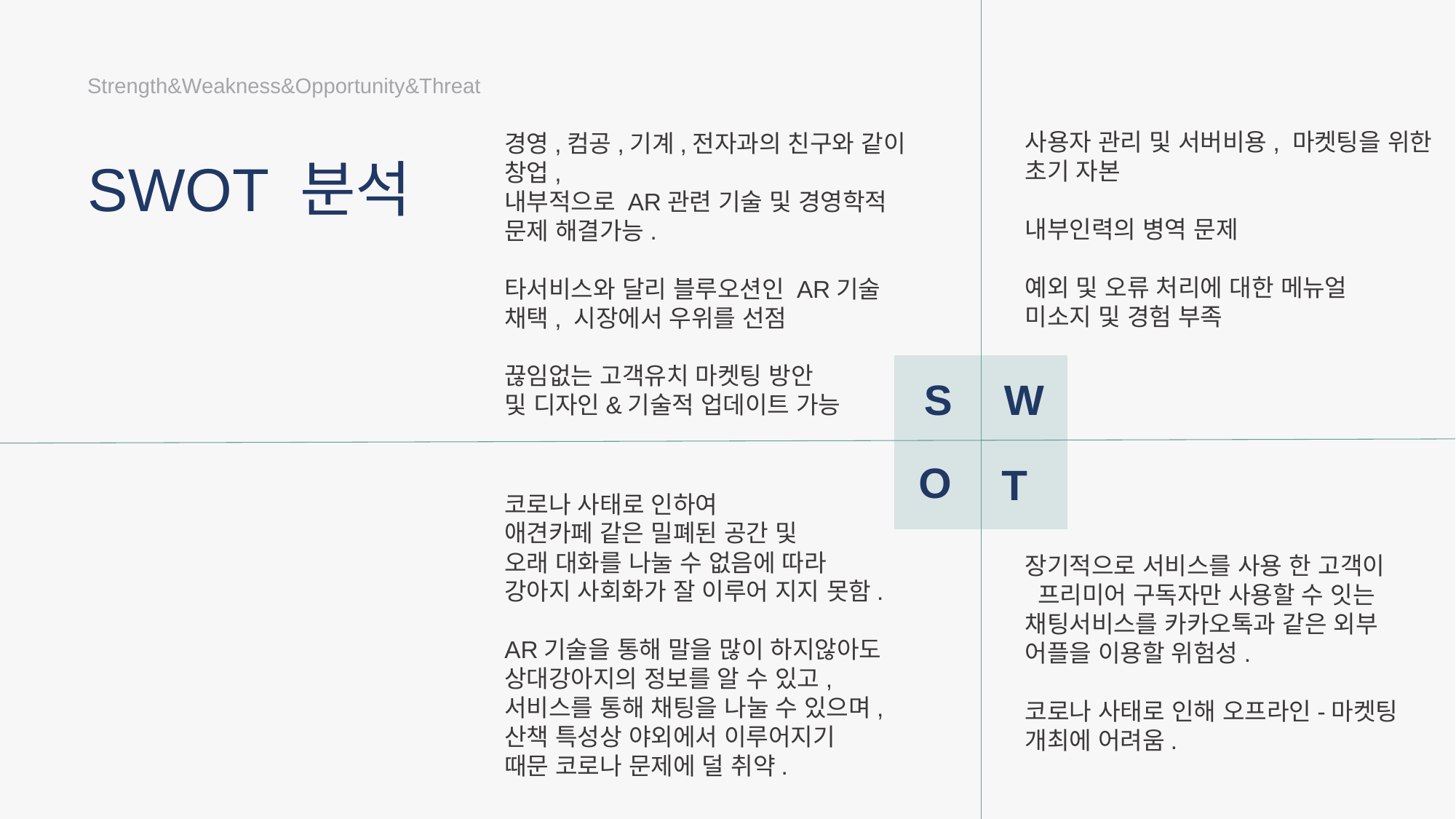

전국 애견인에게 이름을 들으면 알 정도로 성장하는게 목표
전국 애견인에게 이름을 들으면 알 정도로 성장하는게 목표
Strength&Weakness&Opportunity&Threat
사용자 관리 및 서버비용, 마켓팅을 위한
초기 자본

내부인력의 병역 문제

예외 및 오류 처리에 대한 메뉴얼
미소지 및 경험 부족

경영,컴공,기계,전자과의 친구와 같이 창업,
내부적으로 AR관련 기술 및 경영학적 문제 해결가능.

타서비스와 달리 블루오션인 AR기술 채택, 시장에서 우위를 선점

끊임없는 고객유치 마켓팅 방안
및 디자인&기술적 업데이트 가능
SWOT 분석

S
W
O
T
코로나 사태로 인하여
애견카페 같은 밀폐된 공간 및
오래 대화를 나눌 수 없음에 따라
강아지 사회화가 잘 이루어 지지 못함.

AR기술을 통해 말을 많이 하지않아도
상대강아지의 정보를 알 수 있고,
서비스를 통해 채팅을 나눌 수 있으며,
산책 특성상 야외에서 이루어지기
때문 코로나 문제에 덜 취약.

장기적으로 서비스를 사용 한 고객이
 프리미어 구독자만 사용할 수 잇는
채팅서비스를 카카오톡과 같은 외부 어플을 이용할 위험성.

코로나 사태로 인해 오프라인-마켓팅
개최에 어려움.